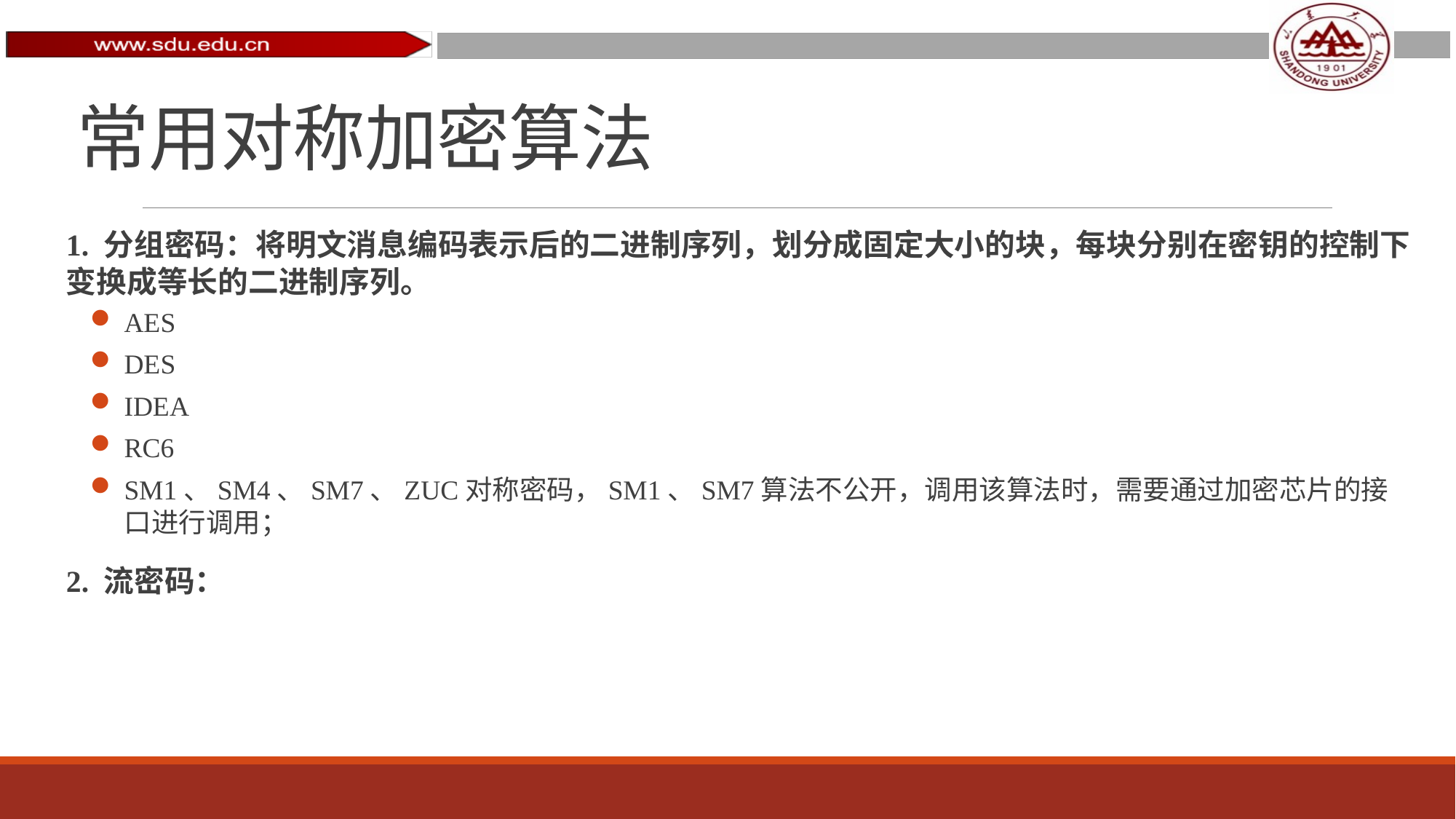

# 常用对称加密算法
1. 分组密码：将明文消息编码表示后的二进制序列，划分成固定大小的块，每块分别在密钥的控制下变换成等长的二进制序列。
AES
DES
IDEA
RC6
SM1、SM4、SM7、ZUC对称密码，SM1、SM7算法不公开，调用该算法时，需要通过加密芯片的接口进行调用；
2. 流密码：